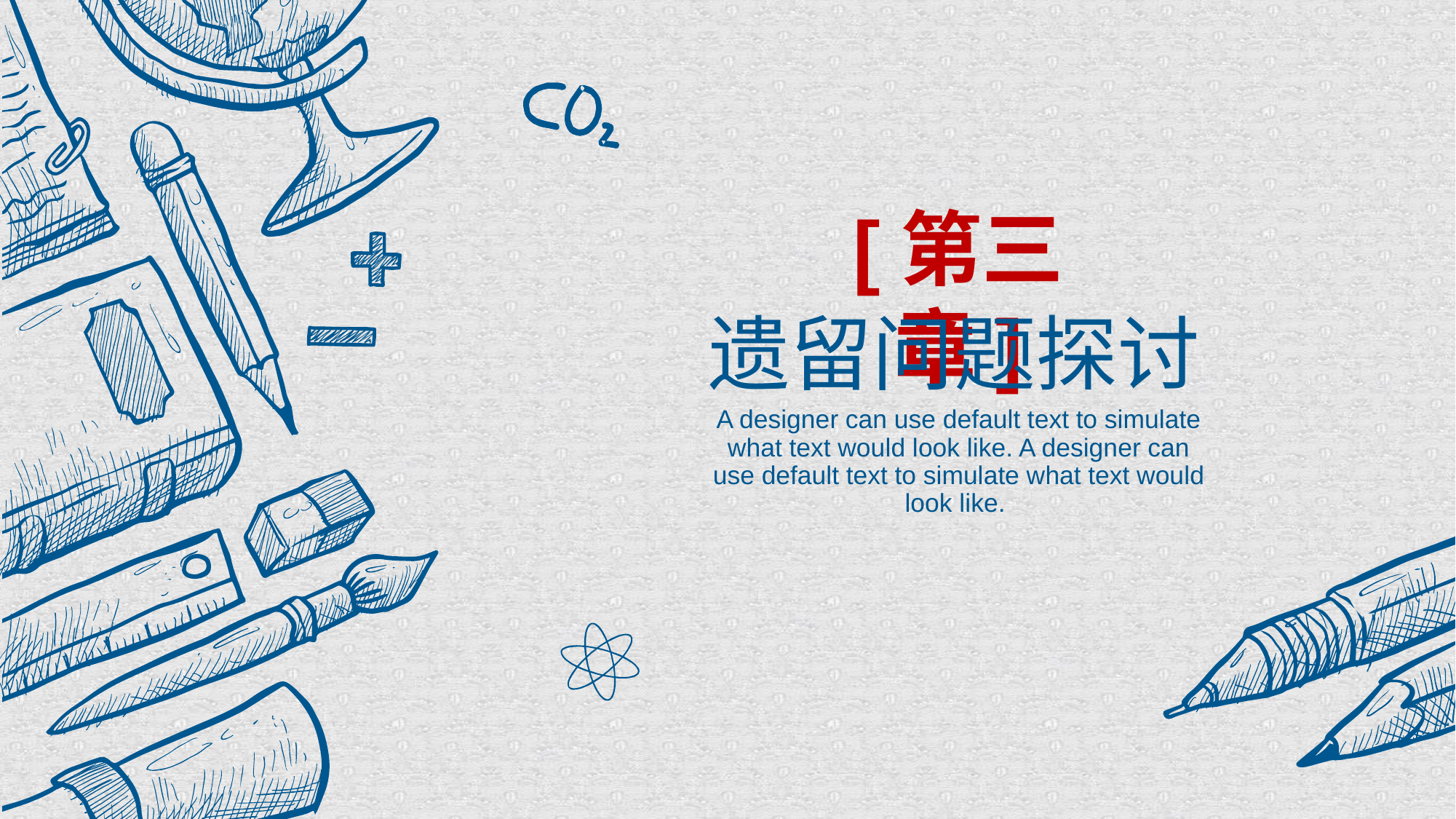

[第三章]

遗留问题探讨

A designer can use default text to simulate what text would look like. A designer can use default text to simulate what text would look like.